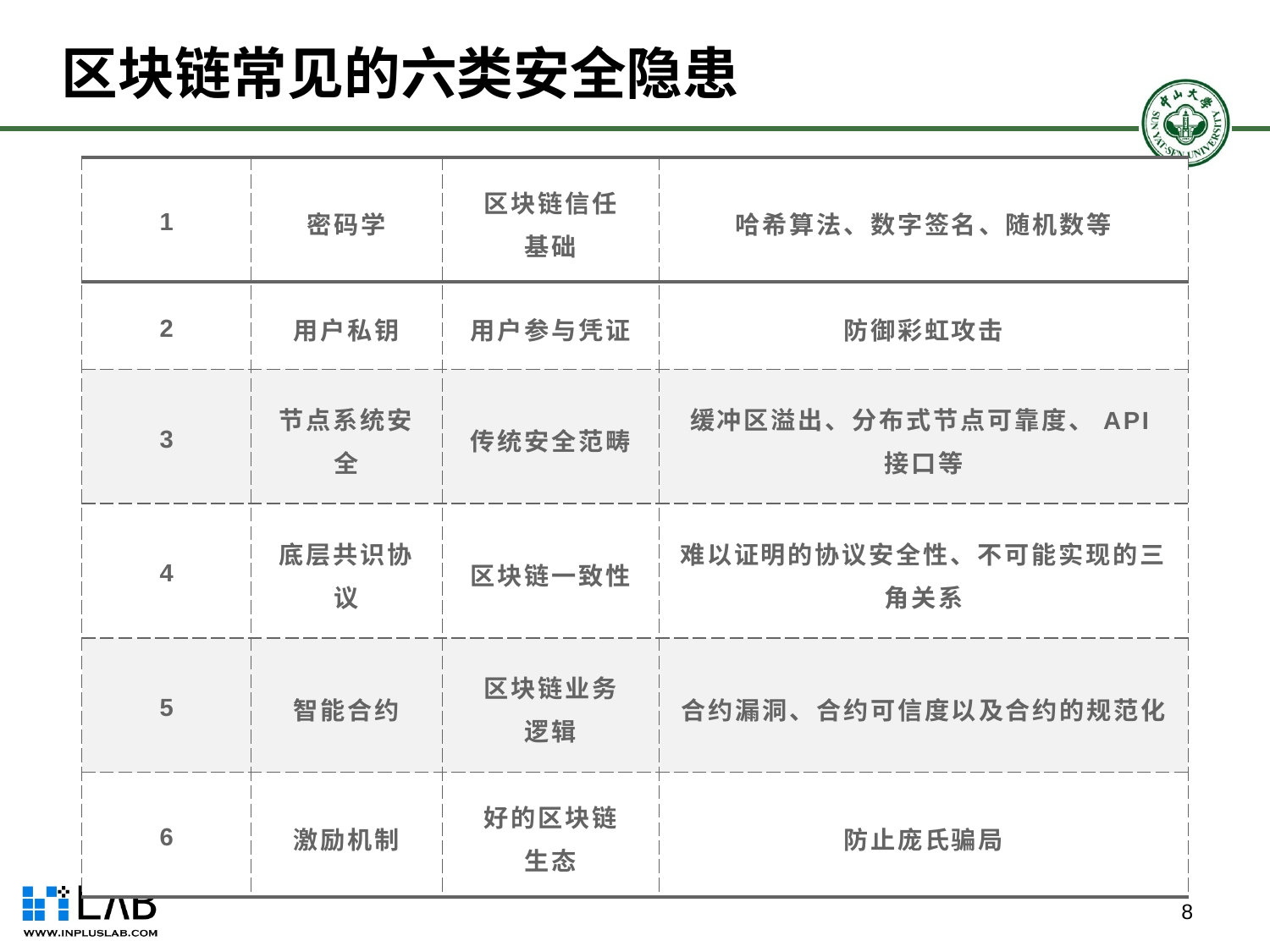

# 区块链常见的六类安全隐患
| 1 | 密码学 | 区块链信任 基础 | 哈希算法、数字签名、随机数等 |
| --- | --- | --- | --- |
| 2 | 用户私钥 | 用户参与凭证 | 防御彩虹攻击 |
| 3 | 节点系统安全 | 传统安全范畴 | 缓冲区溢出、分布式节点可靠度、API接口等 |
| 4 | 底层共识协议 | 区块链一致性 | 难以证明的协议安全性、不可能实现的三角关系 |
| 5 | 智能合约 | 区块链业务 逻辑 | 合约漏洞、合约可信度以及合约的规范化 |
| 6 | 激励机制 | 好的区块链 生态 | 防止庞氏骗局 |